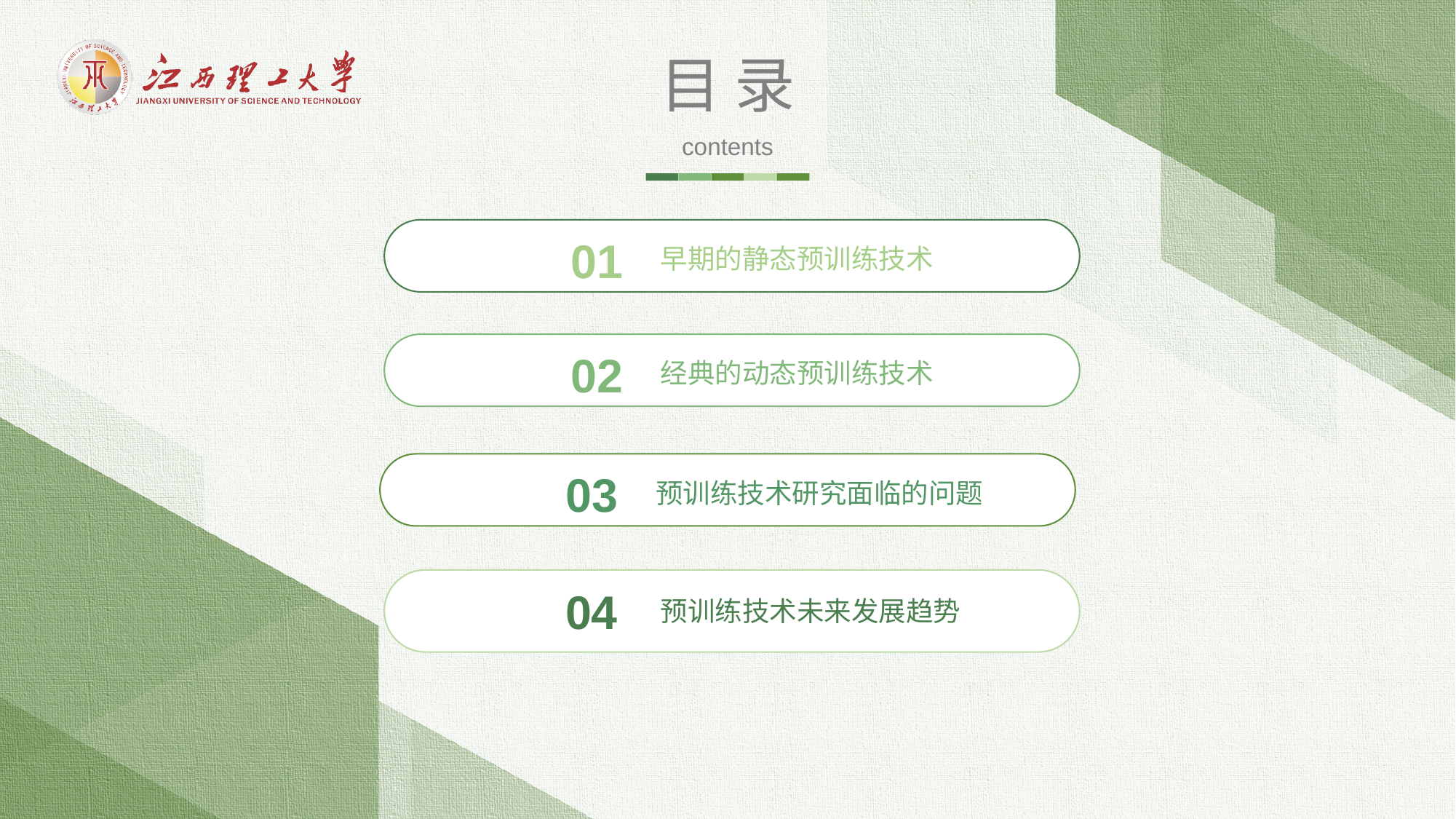

目 录
contents

01
早期的静态预训练技术

02
经典的动态预训练技术

03
预训练技术研究面临的问题

04
预训练技术未来发展趋势